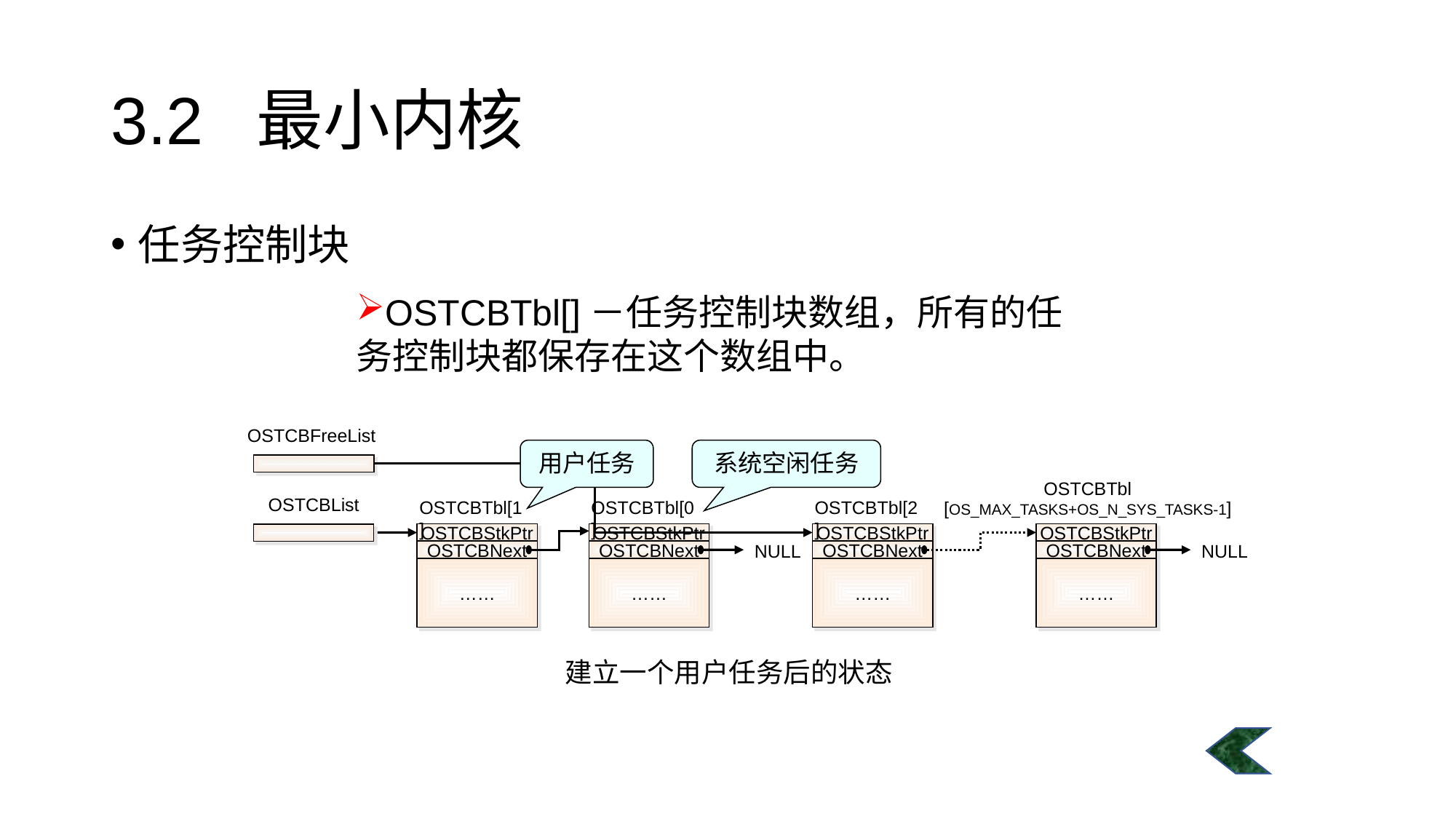

# 3.2  最小内核
任务控制块
OSTCBTbl[]－任务控制块数组，所有的任务控制块都保存在这个数组中。
OSTCBFreeList

OSTCBTbl
[OS_MAX_TASKS+OS_N_SYS_TASKS-1]
OSTCBStkPtr
OSTCBNext
……
OSTCBTbl[2]
OSTCBStkPtr
OSTCBNext
……
NULL

用户任务
系统空闲任务
OSTCBList

OSTCBTbl[1]
OSTCBStkPtr
OSTCBNext
……
OSTCBTbl[0]
OSTCBStkPtr
OSTCBNext
……

NULL

建立一个用户任务后的状态